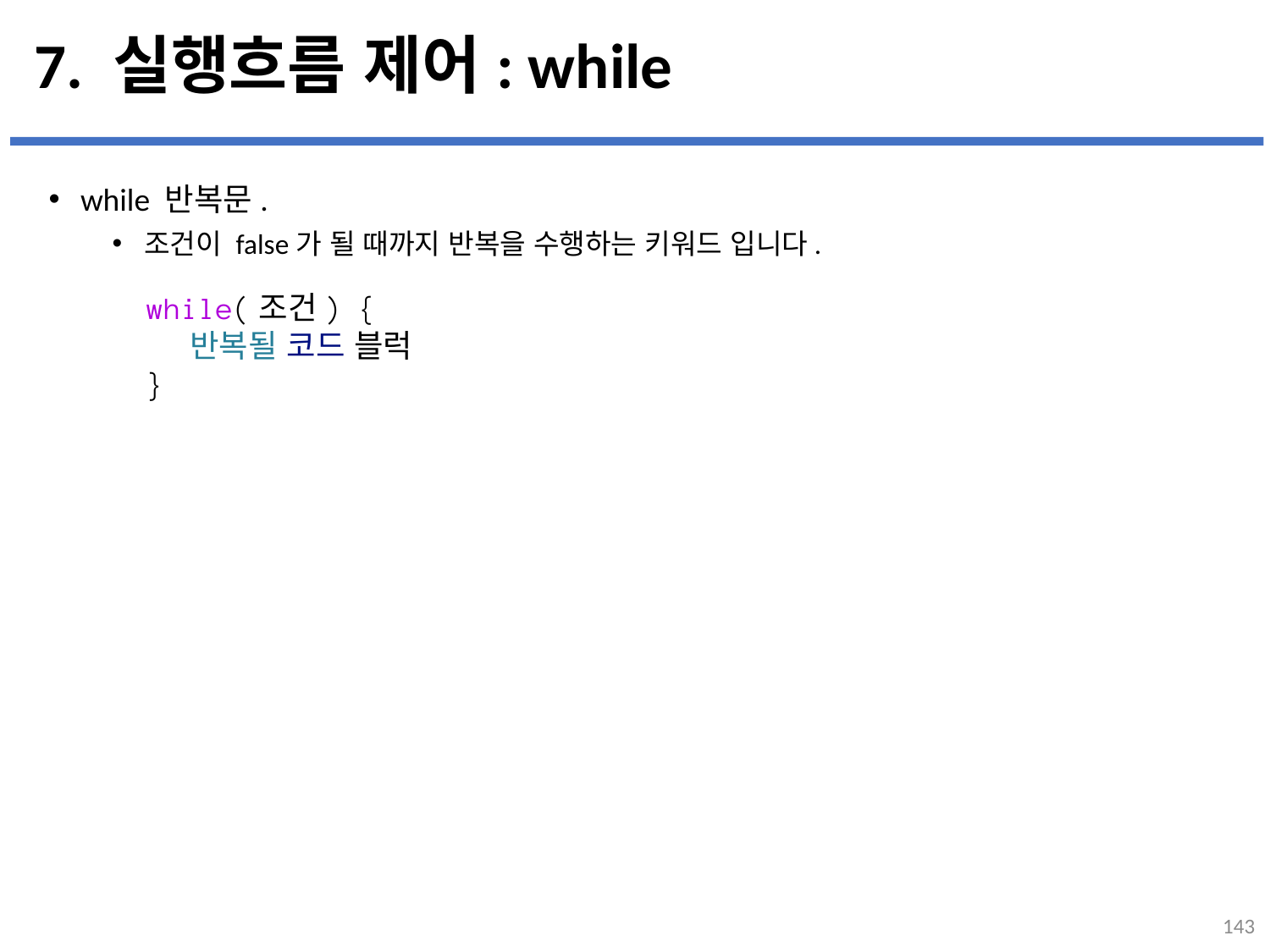

# 7. 실행흐름 제어: while
while 반복문.
조건이 false가 될 때까지 반복을 수행하는 키워드 입니다.

...

설명
while(조건) {
    반복될 코드 블럭
}
143